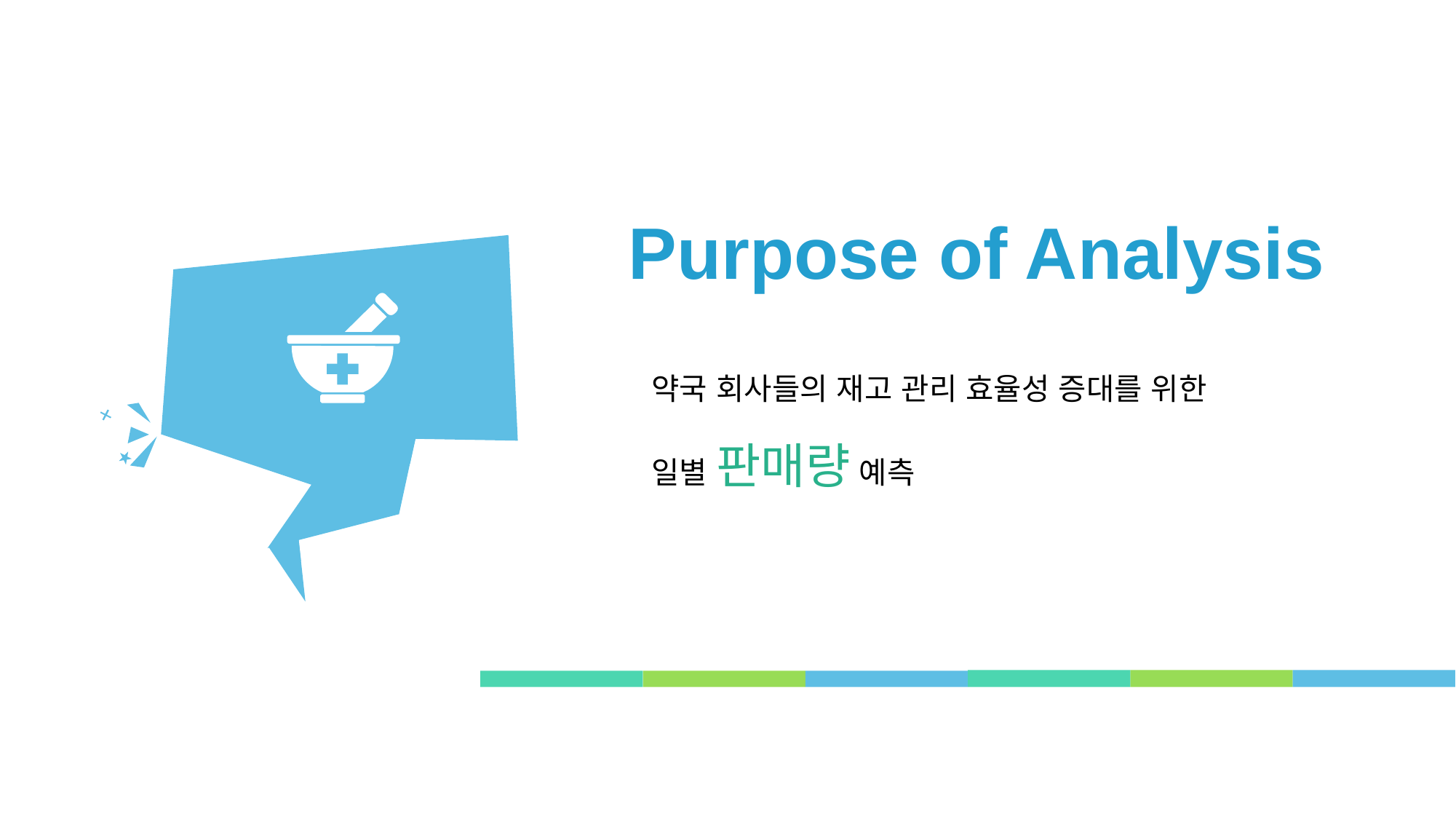

Purpose of Analysis

약국 회사들의 재고 관리 효율성 증대를 위한
일별 판매량 예측